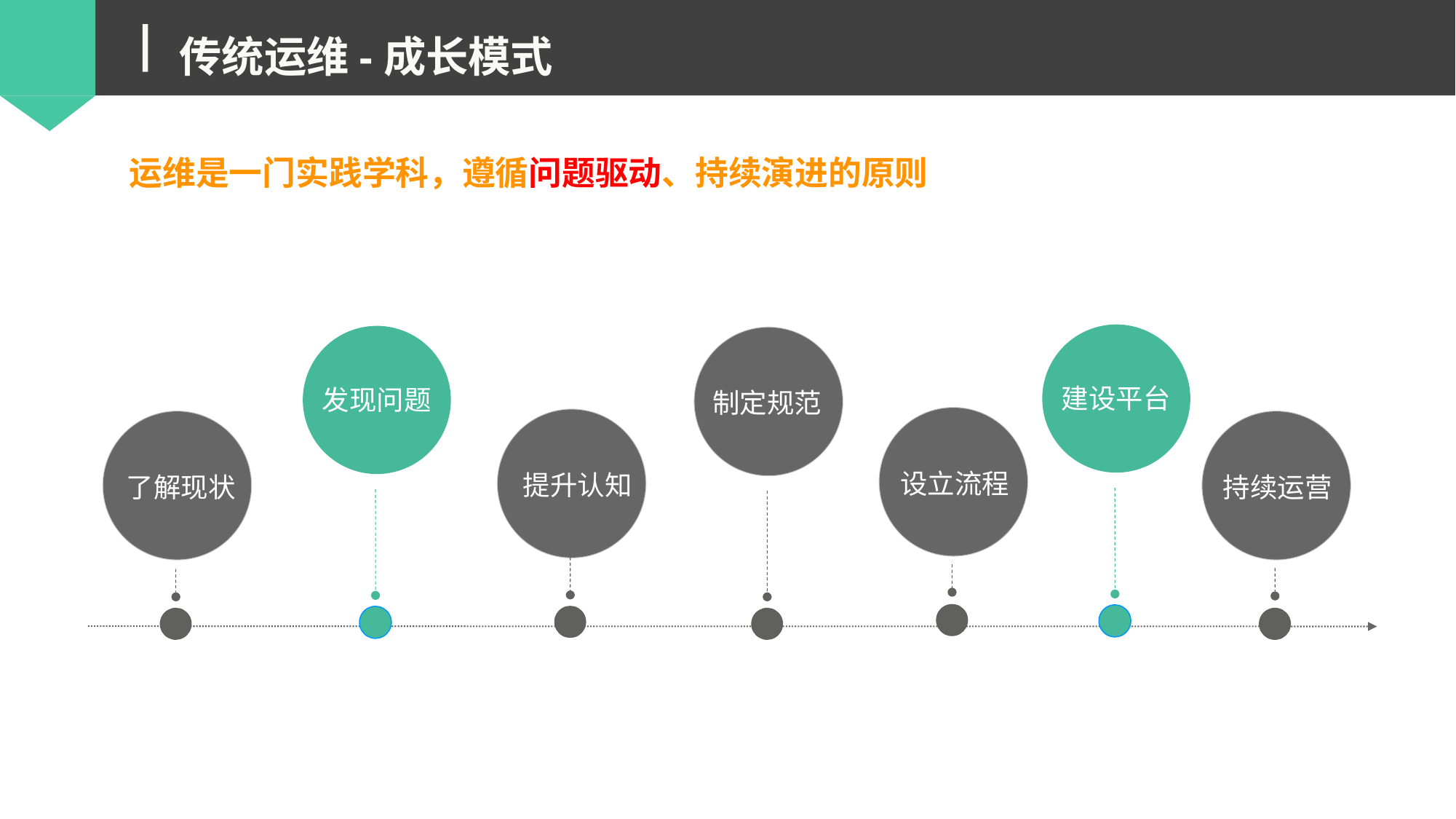

传统运维-成长模式
运维是一门实践学科，遵循问题驱动、持续演进的原则

建设平台

发现问题

制定规范

设立流程

提升认知

了解现状

持续运营